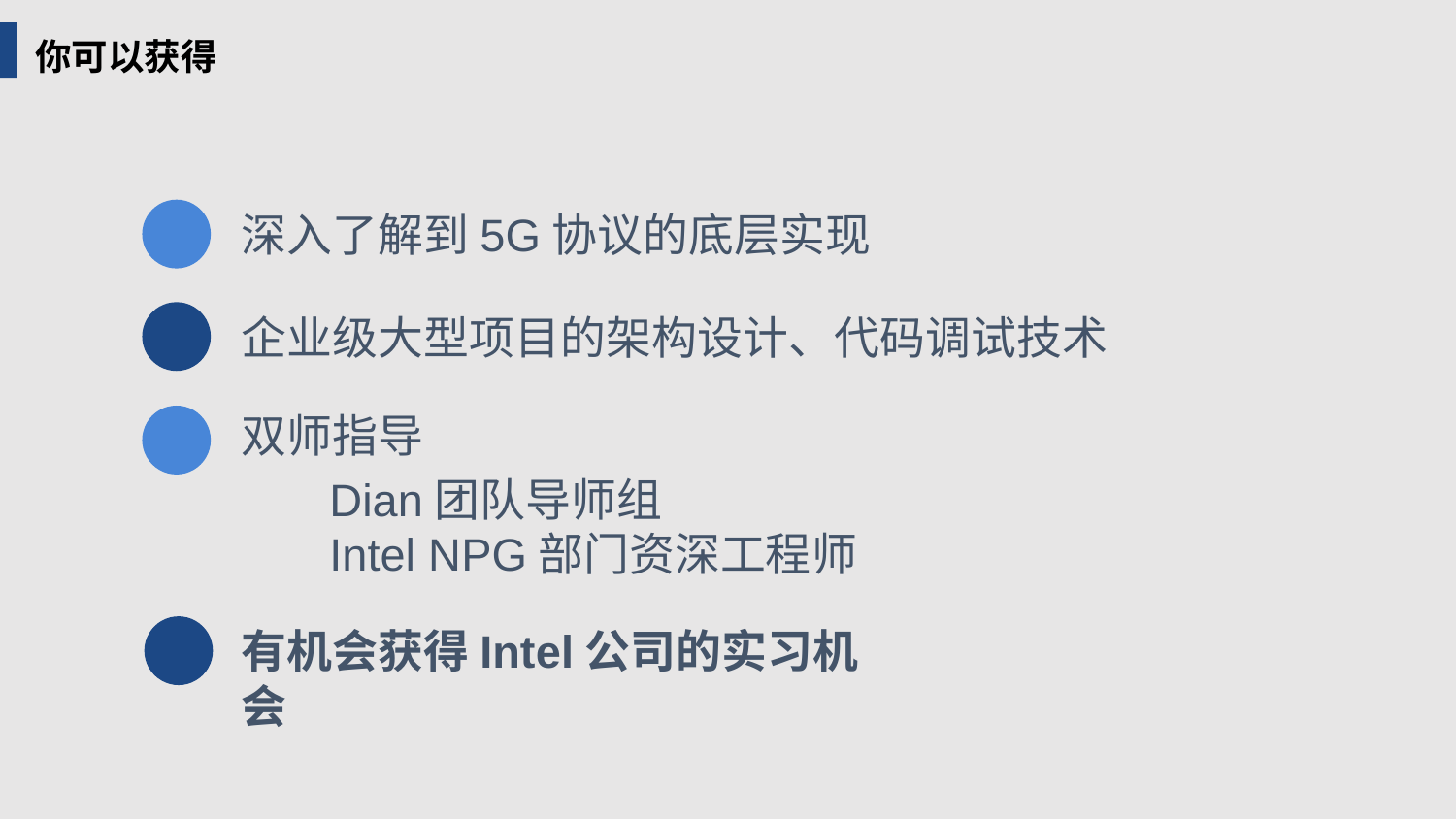

你可以获得

深入了解到5G协议的底层实现

企业级大型项目的架构设计、代码调试技术

双师指导
       Dian团队导师组
       Intel NPG部门资深工程师

有机会获得Intel公司的实习机会